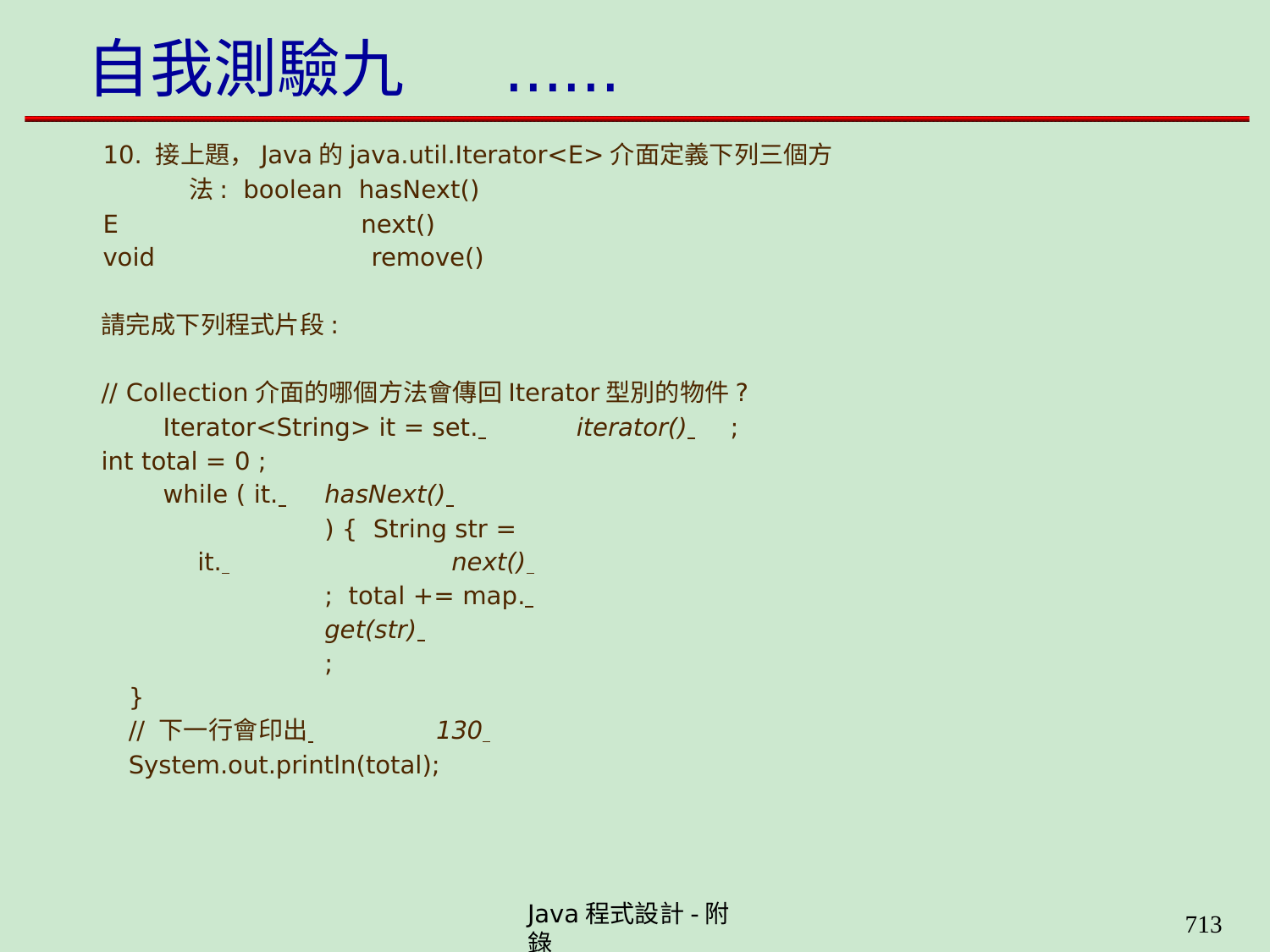

# 自我測驗九	......
10. 接上題，Java的java.util.Iterator<E>介面定義下列三個方法:  boolean hasNext()
E	next()
void	remove()

請完成下列程式片段:

// Collection介面的哪個方法會傳回Iterator型別的物件?  Iterator<String> it = set. 	iterator() 	;
int total = 0 ;
while ( it. 	hasNext() 	) {  String str =  it. 		next() 	;  total += map. 	get(str) 		;
}
// 下一行會印出 	130
System.out.println(total);
Java程式設計-附錄
713